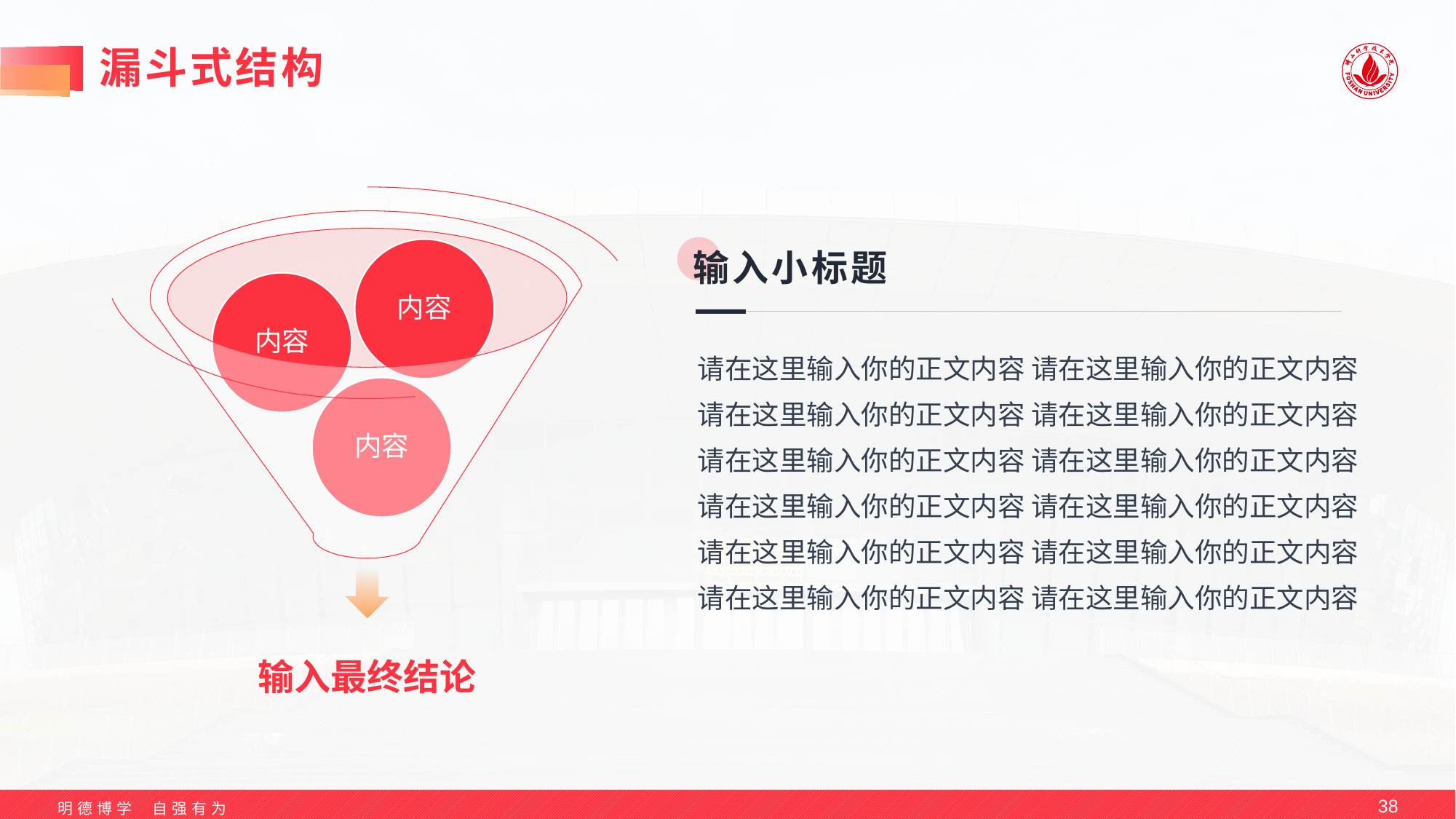

# 漏斗式结构
输入最终结论
内容
内容
内容

输入小标题
请在这里输入你的正文内容 请在这里输入你的正文内容
请在这里输入你的正文内容 请在这里输入你的正文内容
请在这里输入你的正文内容 请在这里输入你的正文内容
请在这里输入你的正文内容 请在这里输入你的正文内容
请在这里输入你的正文内容 请在这里输入你的正文内容
请在这里输入你的正文内容 请在这里输入你的正文内容
38